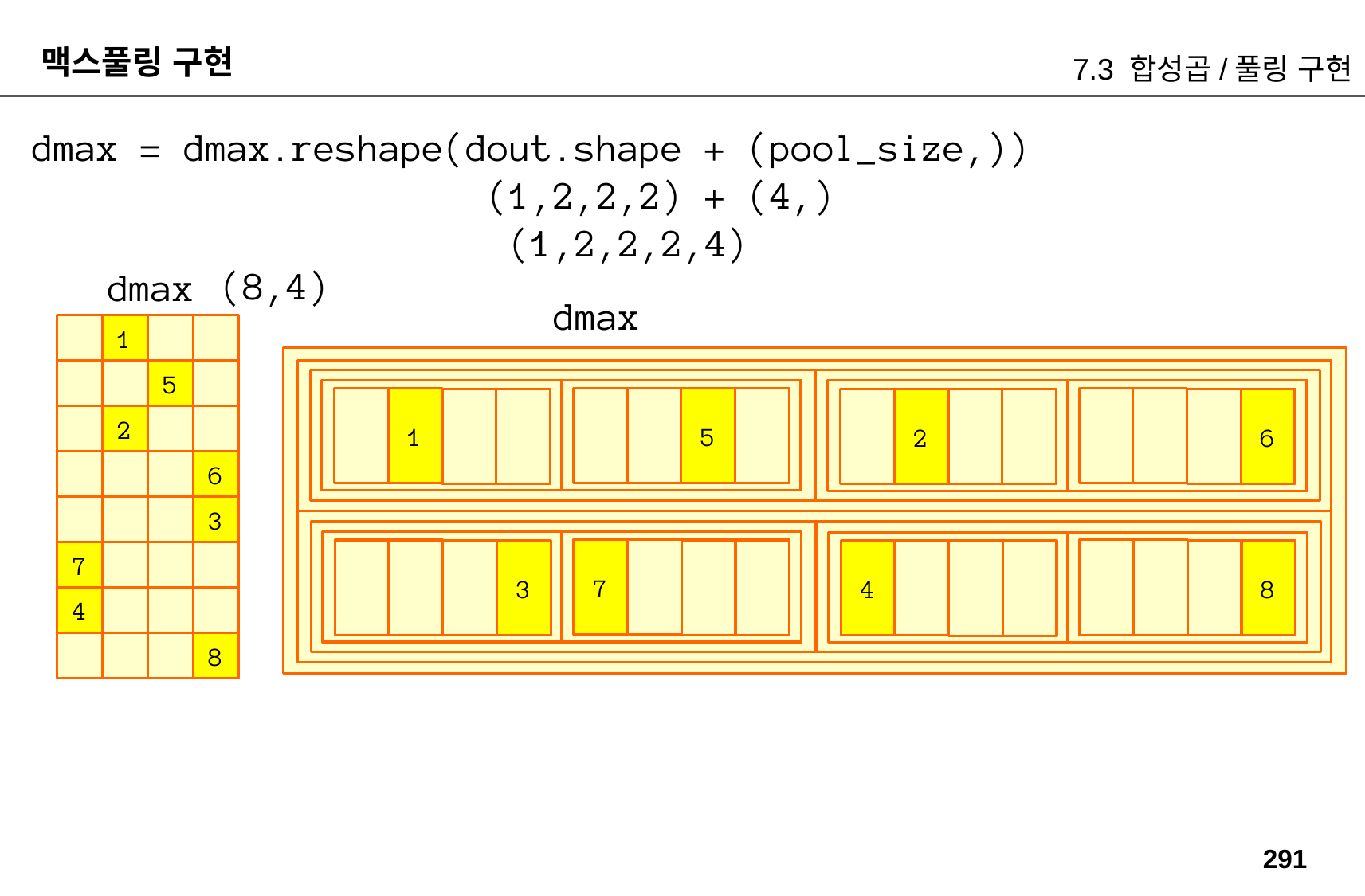

맥스풀링 구현
7.3 합성곱/풀링 구현
dmax = dmax.reshape(dout.shape + (pool_size,))
                     (1,2,2,2) + (4,)
                      (1,2,2,2,4)
(8,4)
dmax
dmax

1

5

5

1

6

2

2

6

3

7

8
4

3

7

4

8